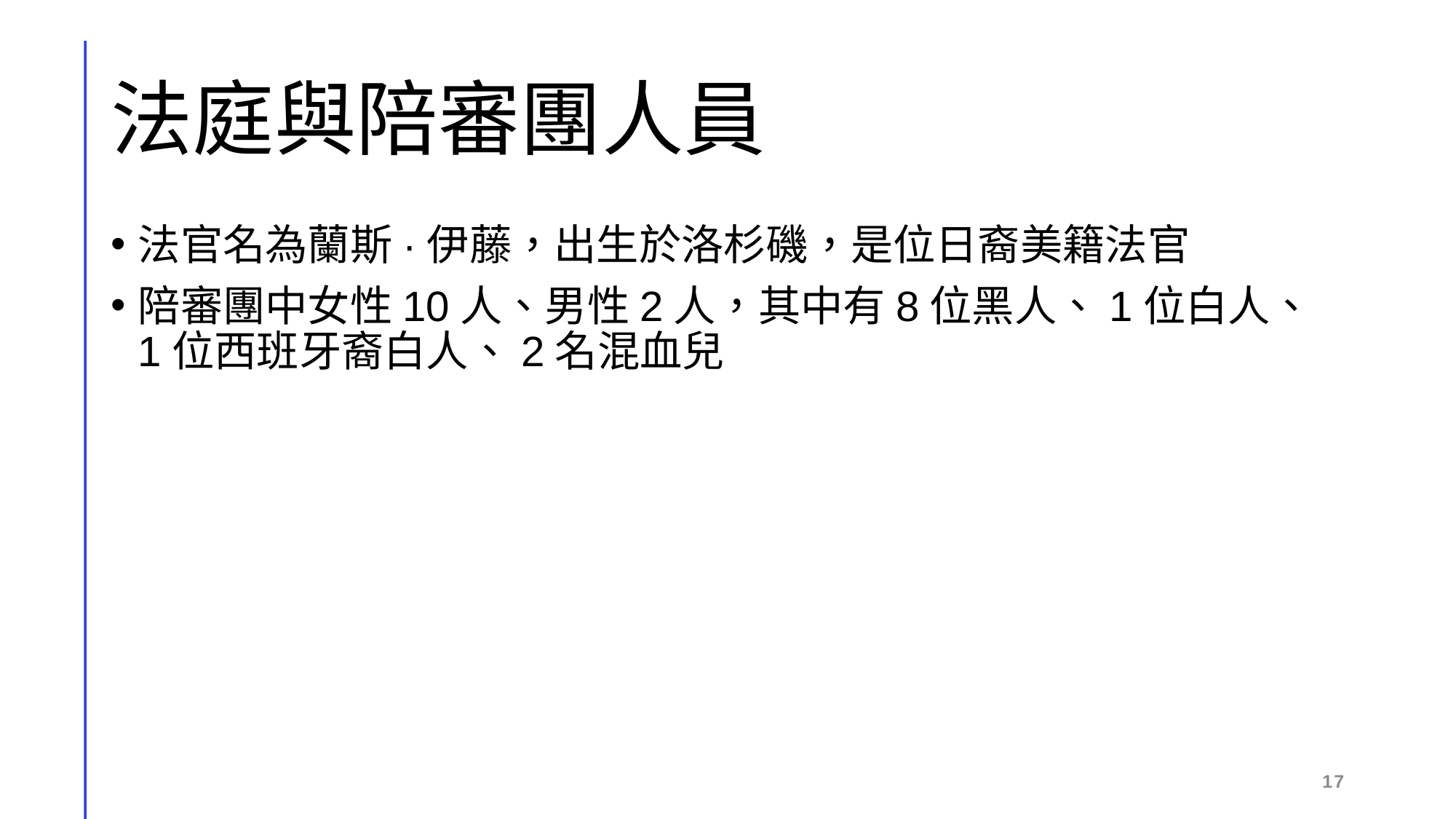

# 法庭與陪審團人員
法官名為蘭斯·伊藤，出生於洛杉磯，是位日裔美籍法官
陪審團中女性10人、男性2人，其中有8位黑人、1位白人、1位西班牙裔白人、2名混血兒

17